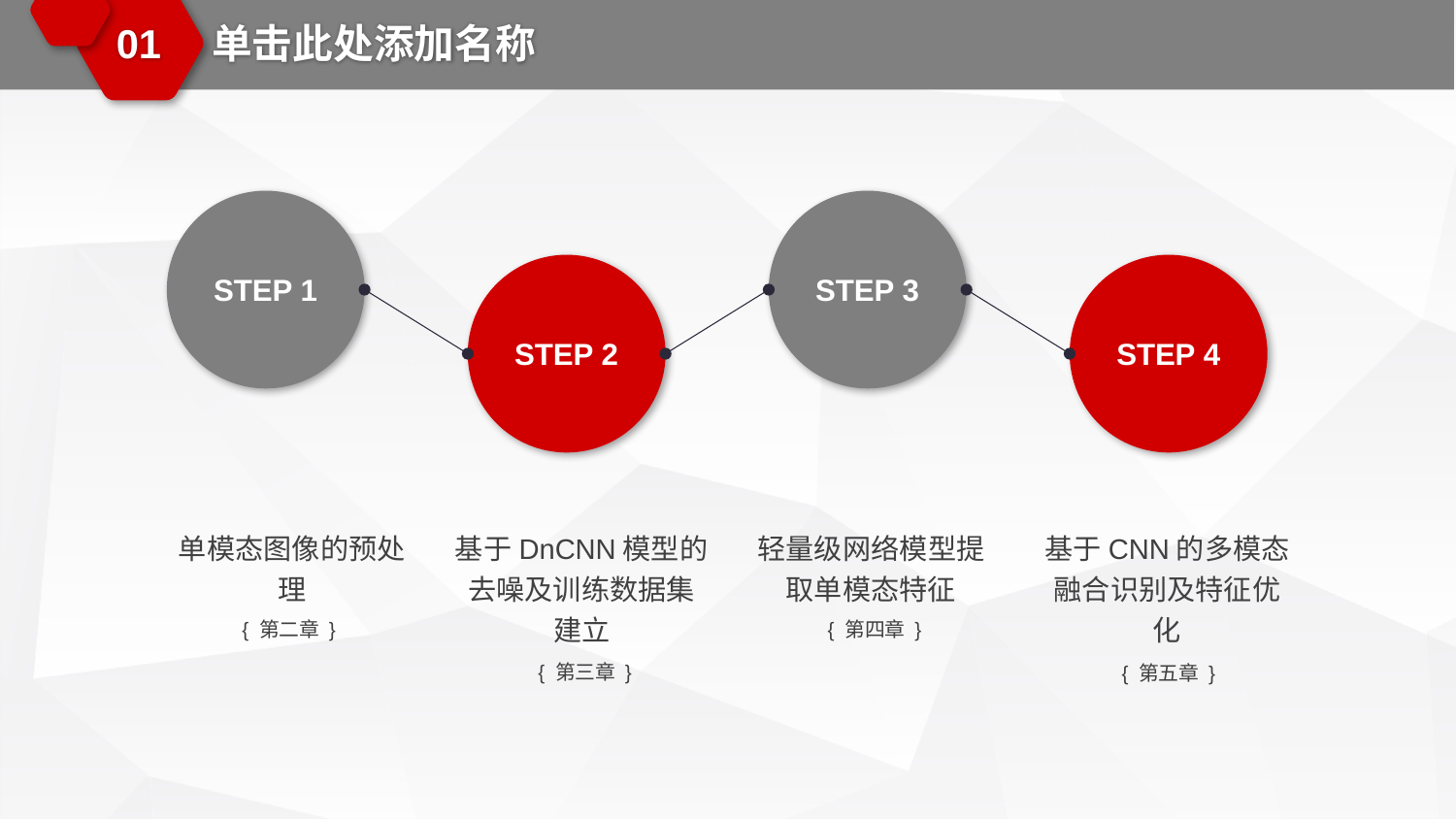

单击此处添加名称
01
STEP 1
STEP 3
STEP 2
STEP 4
单模态图像的预处理
基于DnCNN模型的去噪及训练数据集建立
轻量级网络模型提取单模态特征
基于CNN的多模态融合识别及特征优化
{ 第二章 }
{ 第四章 }
{ 第三章 }
{ 第五章 }